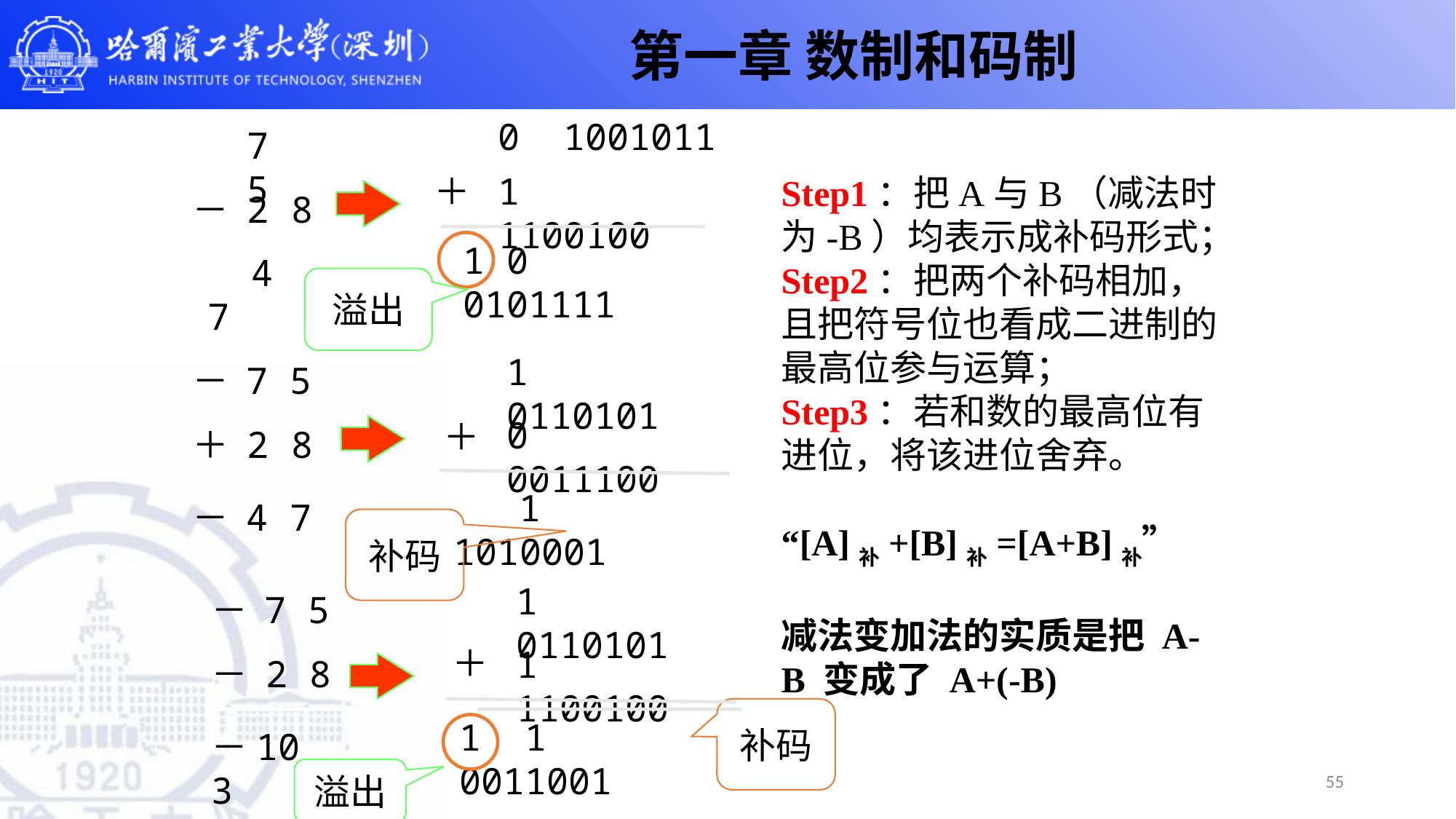

第一章 数制和码制
0  1001011
7 5
－
2 8

  4 7
＋
1  1100100
Step1：把A与B（减法时为-B）均表示成补码形式；
Step2：把两个补码相加，且把符号位也看成二进制的最高位参与运算；
Step3：若和数的最高位有进位，将该进位舍弃。
                                         “[A]补+[B]补=[A+B]补”

减法变加法的实质是把 A-B 变成了 A+(-B)

1 0  0101111
溢出
1  0110101
－ 7 5
＋
2 8

－ 4 7
0  0011100
＋

   1  1010001
补码
1  0110101
－ 7 5
－
2 8

－10 3
＋
1  1100100

补码

1  1  0011001

55
溢出